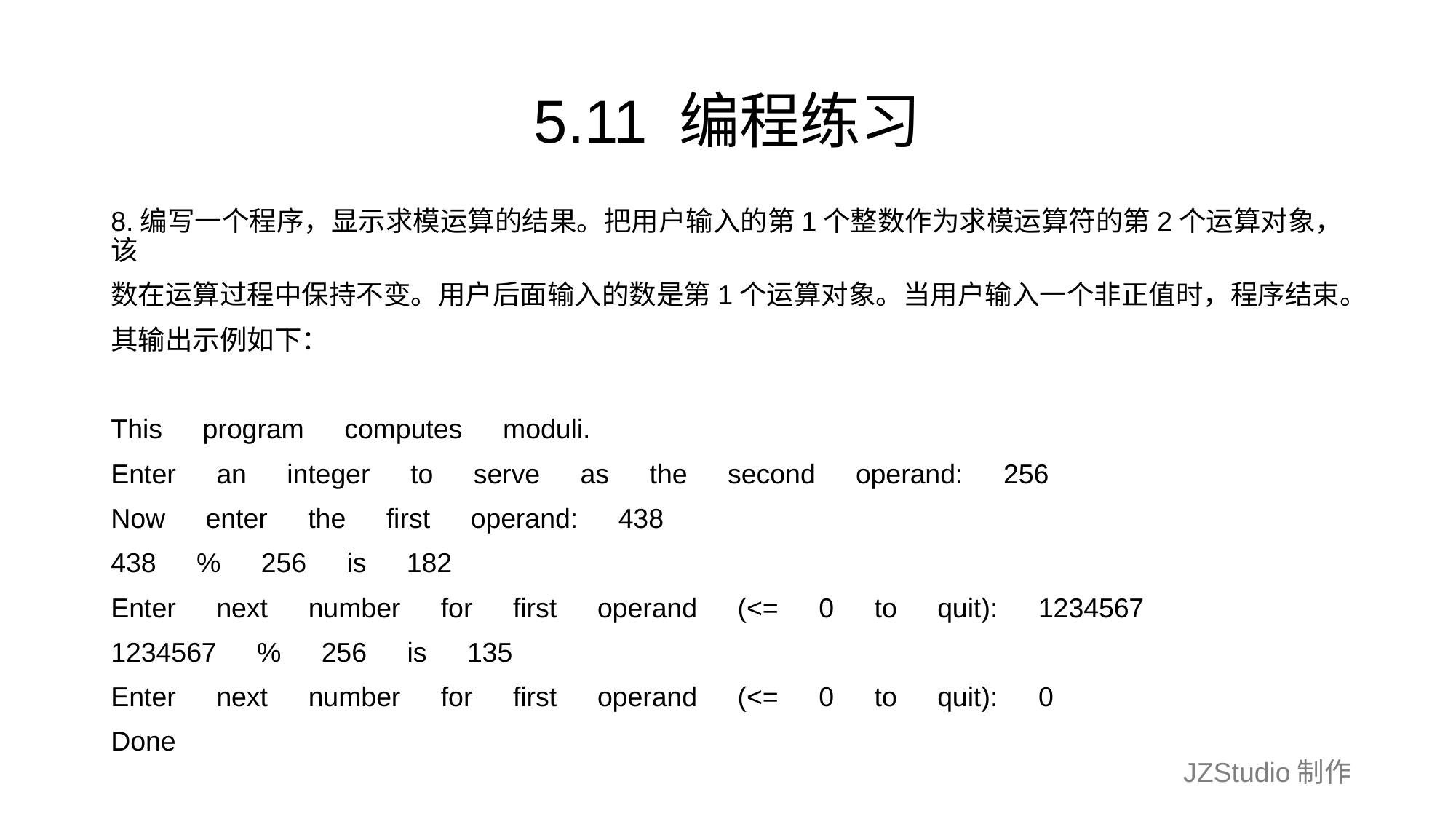

# 5.11 编程练习
8.编写一个程序，显示求模运算的结果。把用户输入的第1个整数作为求模运算符的第2个运算对象，该
数在运算过程中保持不变。用户后面输入的数是第1个运算对象。当用户输入一个非正值时，程序结束。
其输出示例如下：

This　program　computes　moduli.
Enter　an　integer　to　serve　as　the　second　operand:　256
Now　enter　the　first　operand:　438
438　%　256　is　182
Enter　next　number　for　first　operand　(<=　0　to　quit):　1234567
1234567　%　256　is　135
Enter　next　number　for　first　operand　(<=　0　to　quit):　0
Done